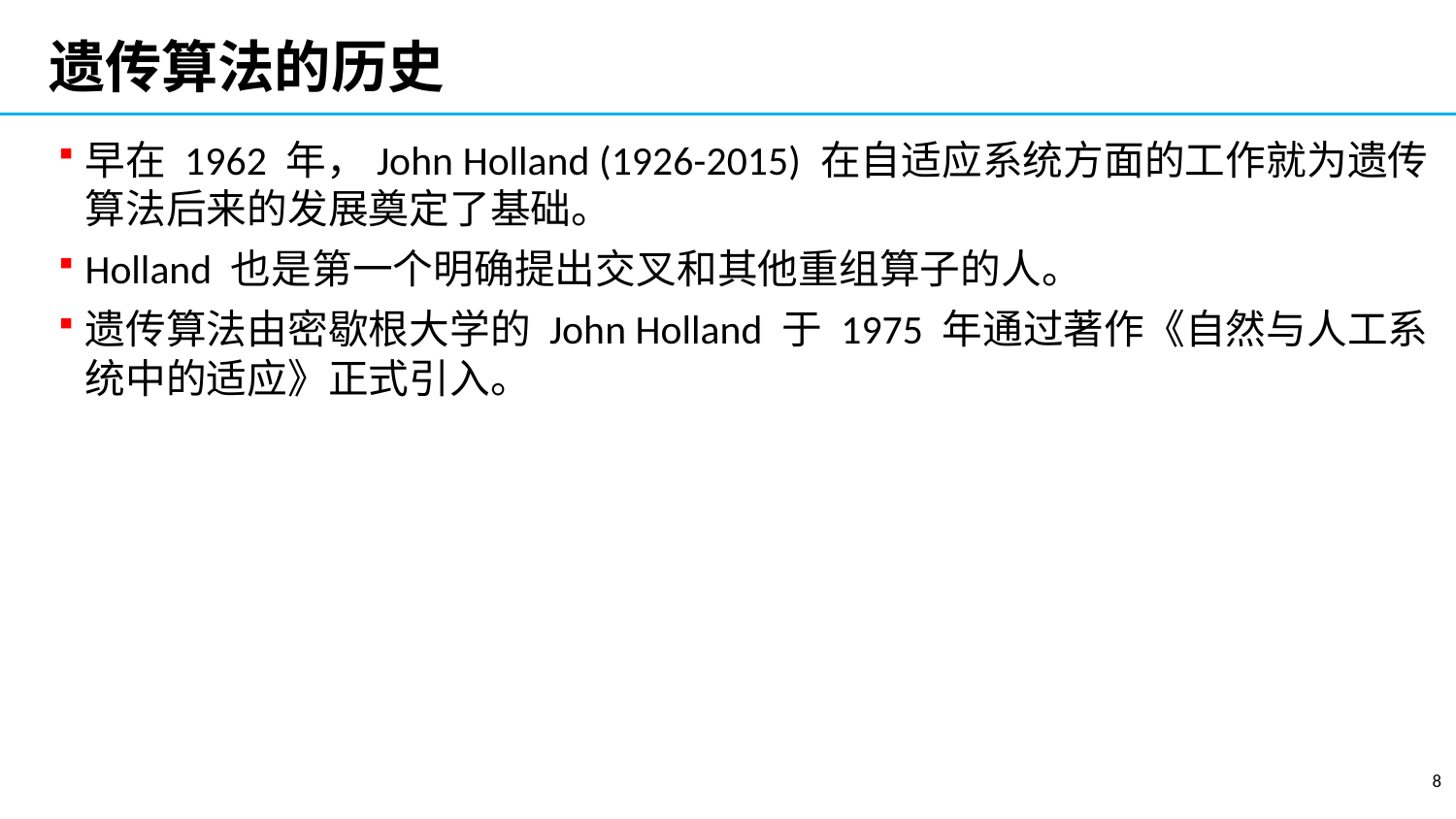

# 遗传算法的历史

早在 1962 年，John Holland (1926-2015) 在自适应系统方面的工作就为遗传算法后来的发展奠定了基础。
Holland 也是第一个明确提出交叉和其他重组算子的人。
遗传算法由密歇根大学的 John Holland 于 1975 年通过著作《自然与人工系统中的适应》正式引入。
8